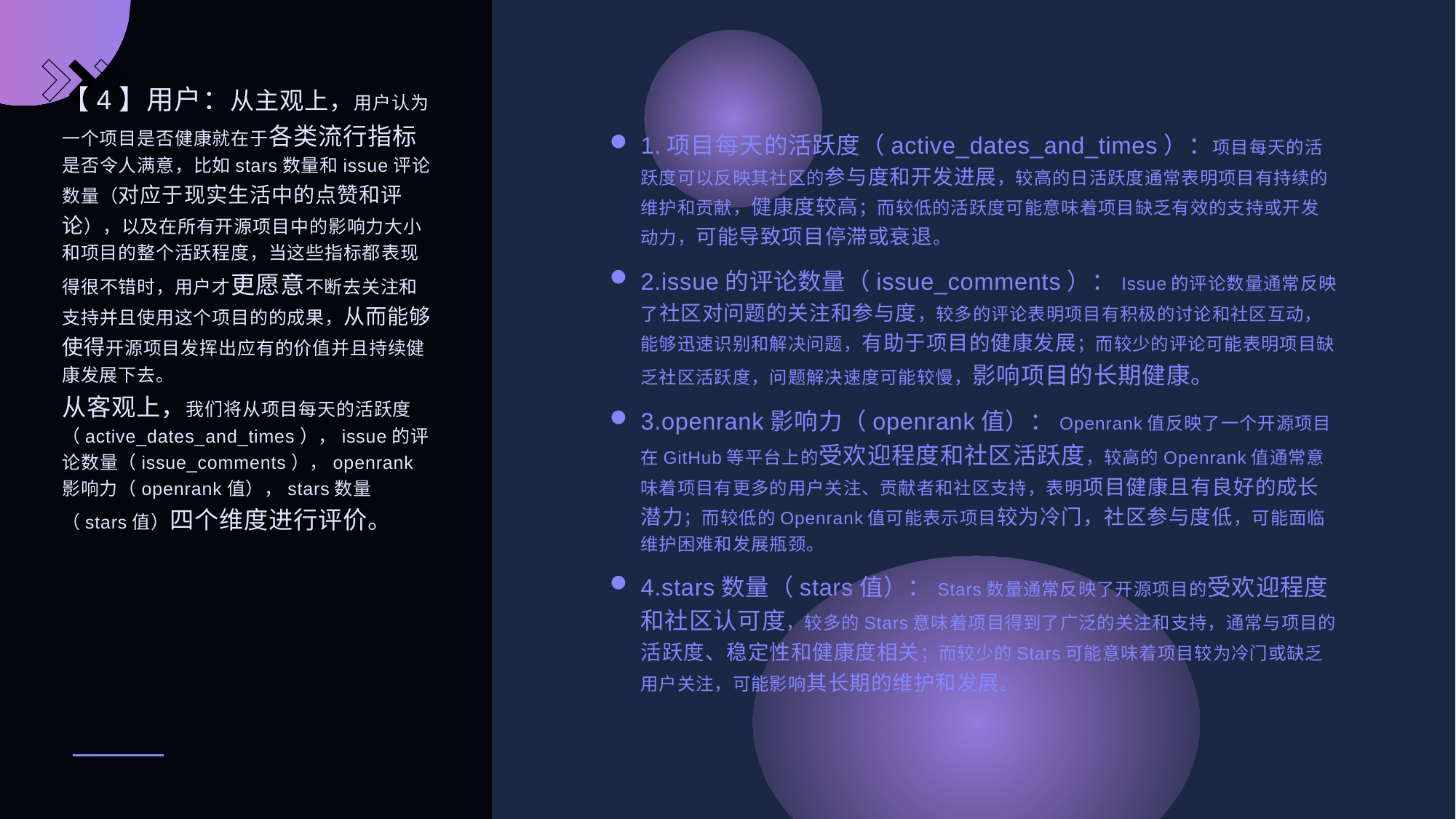

【4】用户：从主观上，用户认为一个项目是否健康就在于各类流行指标是否令人满意，比如stars数量和issue评论数量（对应于现实生活中的点赞和评论），以及在所有开源项目中的影响力大小和项目的整个活跃程度，当这些指标都表现得很不错时，用户才更愿意不断去关注和支持并且使用这个项目的的成果，从而能够使得开源项目发挥出应有的价值并且持续健康发展下去。
从客观上，我们将从项目每天的活跃度（active_dates_and_times），issue的评论数量（issue_comments），openrank影响力（openrank值），stars数量（stars值）四个维度进行评价。
1.项目每天的活跃度（active_dates_and_times）：项目每天的活跃度可以反映其社区的参与度和开发进展，较高的日活跃度通常表明项目有持续的维护和贡献，健康度较高；而较低的活跃度可能意味着项目缺乏有效的支持或开发动力，可能导致项目停滞或衰退。
2.issue的评论数量（issue_comments）：Issue的评论数量通常反映了社区对问题的关注和参与度，较多的评论表明项目有积极的讨论和社区互动，能够迅速识别和解决问题，有助于项目的健康发展；而较少的评论可能表明项目缺乏社区活跃度，问题解决速度可能较慢，影响项目的长期健康。
3.openrank影响力（openrank值）：Openrank值反映了一个开源项目在GitHub等平台上的受欢迎程度和社区活跃度，较高的Openrank值通常意味着项目有更多的用户关注、贡献者和社区支持，表明项目健康且有良好的成长潜力；而较低的Openrank值可能表示项目较为冷门，社区参与度低，可能面临维护困难和发展瓶颈。
4.stars数量（stars值）：Stars数量通常反映了开源项目的受欢迎程度和社区认可度，较多的Stars意味着项目得到了广泛的关注和支持，通常与项目的活跃度、稳定性和健康度相关；而较少的Stars可能意味着项目较为冷门或缺乏用户关注，可能影响其长期的维护和发展。